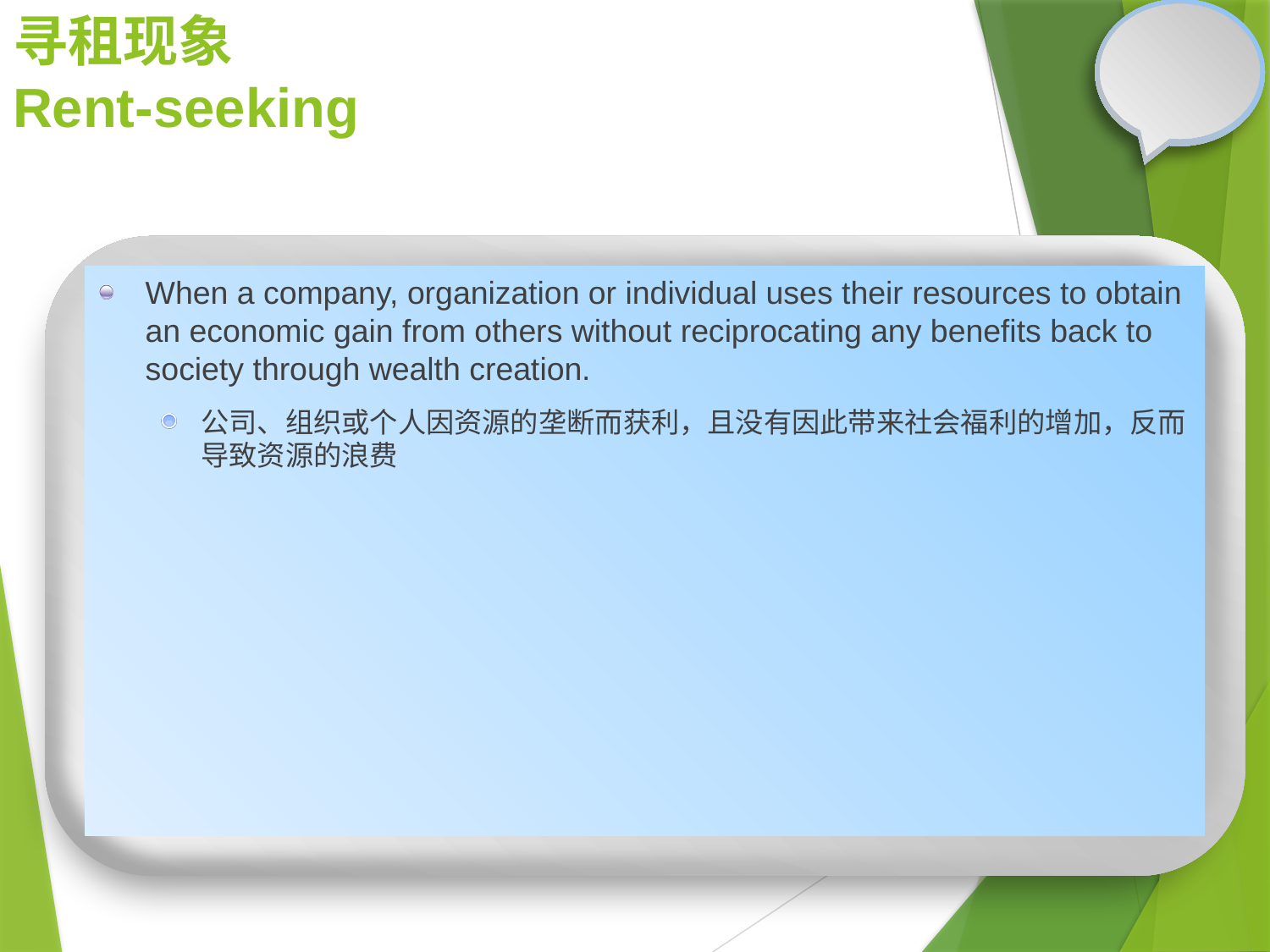

# 寻租现象 Rent-seeking
When a company, organization or individual uses their resources to obtain an economic gain from others without reciprocating any benefits back to society through wealth creation.
公司、组织或个人因资源的垄断而获利，且没有因此带来社会福利的增加，反而导致资源的浪费